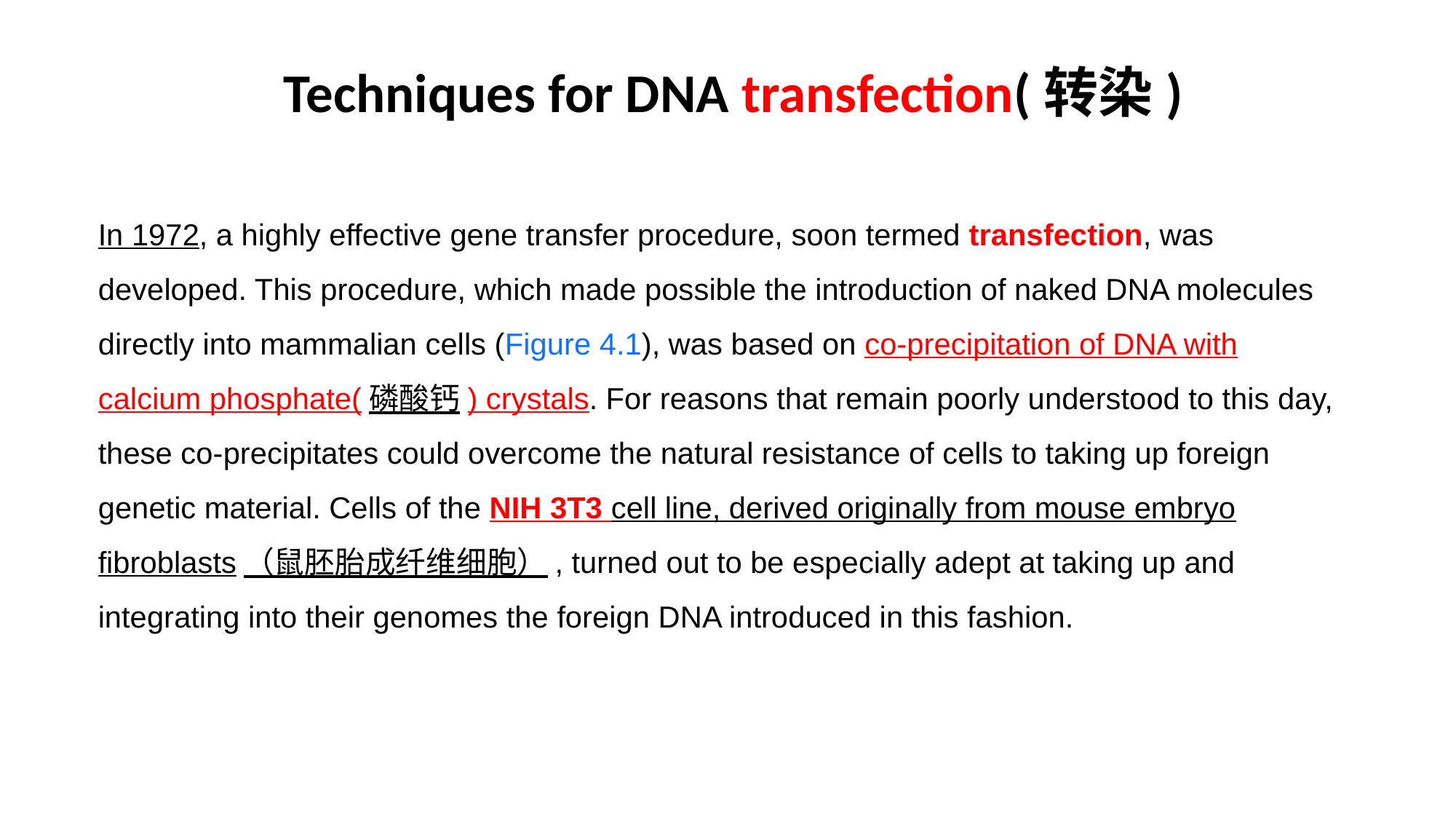

Techniques for DNA transfection(转染)
In 1972, a highly effective gene transfer procedure, soon termed transfection, was developed. This procedure, which made possible the introduction of naked DNA molecules directly into mammalian cells (Figure 4.1), was based on co-precipitation of DNA with calcium phosphate(磷酸钙) crystals. For reasons that remain poorly understood to this day, these co-precipitates could overcome the natural resistance of cells to taking up foreign genetic material. Cells of the NIH 3T3 cell line, derived originally from mouse embryo fibroblasts（鼠胚胎成纤维细胞）, turned out to be especially adept at taking up and integrating into their genomes the foreign DNA introduced in this fashion.